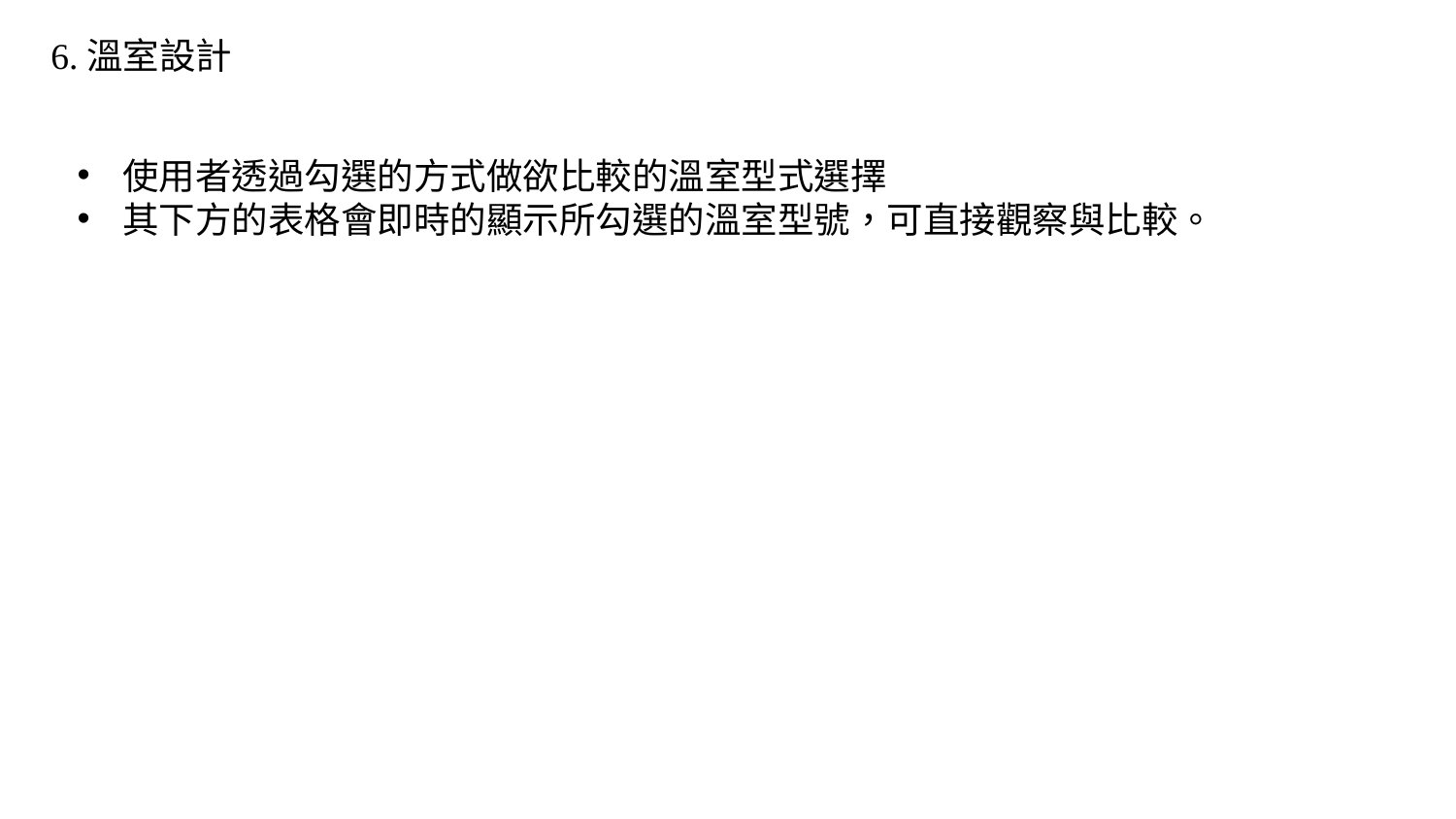

6.溫室設計
使用者透過勾選的方式做欲比較的溫室型式選擇
其下方的表格會即時的顯示所勾選的溫室型號，可直接觀察與比較。